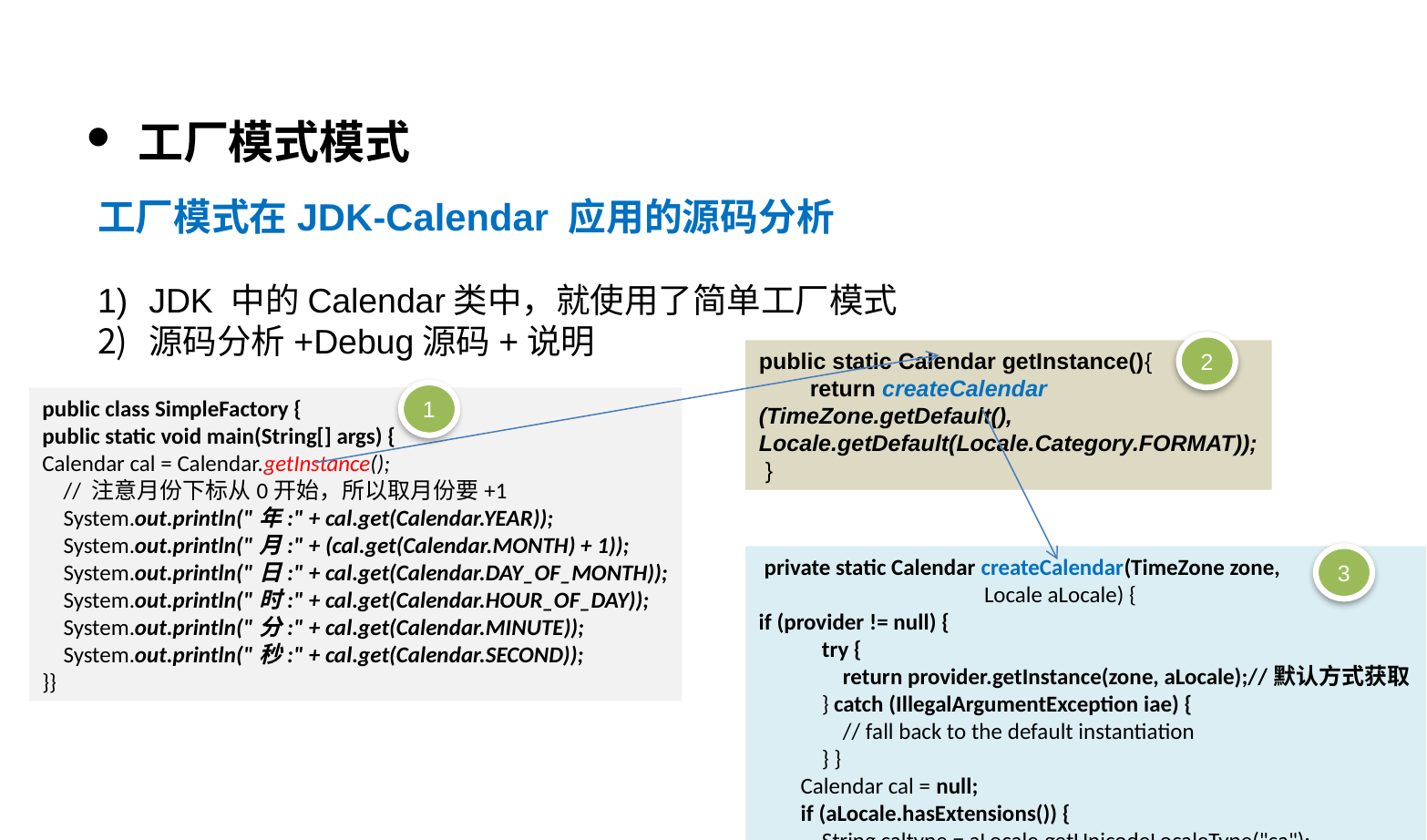

工厂模式模式

工厂模式在JDK-Calendar 应用的源码分析

JDK 中的Calendar类中，就使用了简单工厂模式
源码分析+Debug源码+说明

2
public static Calendar getInstance(){
        return createCalendar
(TimeZone.getDefault(),
Locale.getDefault(Locale.Category.FORMAT));
 }
1
public class SimpleFactory {
public static void main(String[] args) {
Calendar cal = Calendar.getInstance();
    // 注意月份下标从0开始，所以取月份要+1
    System.out.println("年:" + cal.get(Calendar.YEAR));
    System.out.println("月:" + (cal.get(Calendar.MONTH) + 1));
    System.out.println("日:" + cal.get(Calendar.DAY_OF_MONTH));
    System.out.println("时:" + cal.get(Calendar.HOUR_OF_DAY));
    System.out.println("分:" + cal.get(Calendar.MINUTE));
    System.out.println("秒:" + cal.get(Calendar.SECOND));
}}
 private static Calendar createCalendar(TimeZone zone,
                                           Locale aLocale) {
if (provider != null) {
            try {
                return provider.getInstance(zone, aLocale);//默认方式获取
            } catch (IllegalArgumentException iae) {
                // fall back to the default instantiation
            } }
        Calendar cal = null;
        if (aLocale.hasExtensions()) {
            String caltype = aLocale.getUnicodeLocaleType("ca");
            if (caltype != null) {
                switch (caltype) {
                case "buddhist":
                cal = new BuddhistCalendar(zone, aLocale);
                    break;
                case "japanese":
                    cal = new JapaneseImperialCalendar(zone, aLocale);
                    break;
                 //省略
                }}}
        if (cal == null) {
            if (aLocale.getLanguage() == "th" && aLocale.getCountry() == "TH") {
                cal = new BuddhistCalendar(zone, aLocale);
            } else if (aLocale.getVariant() == "JP" && aLocale.getLanguage() == "ja"
                       && aLocale.getCountry() == "JP") {
                cal = new JapaneseImperialCalendar(zone, aLocale);
            } else {
                cal = new GregorianCalendar(zone, aLocale);
            }}
        return cal;
}
3